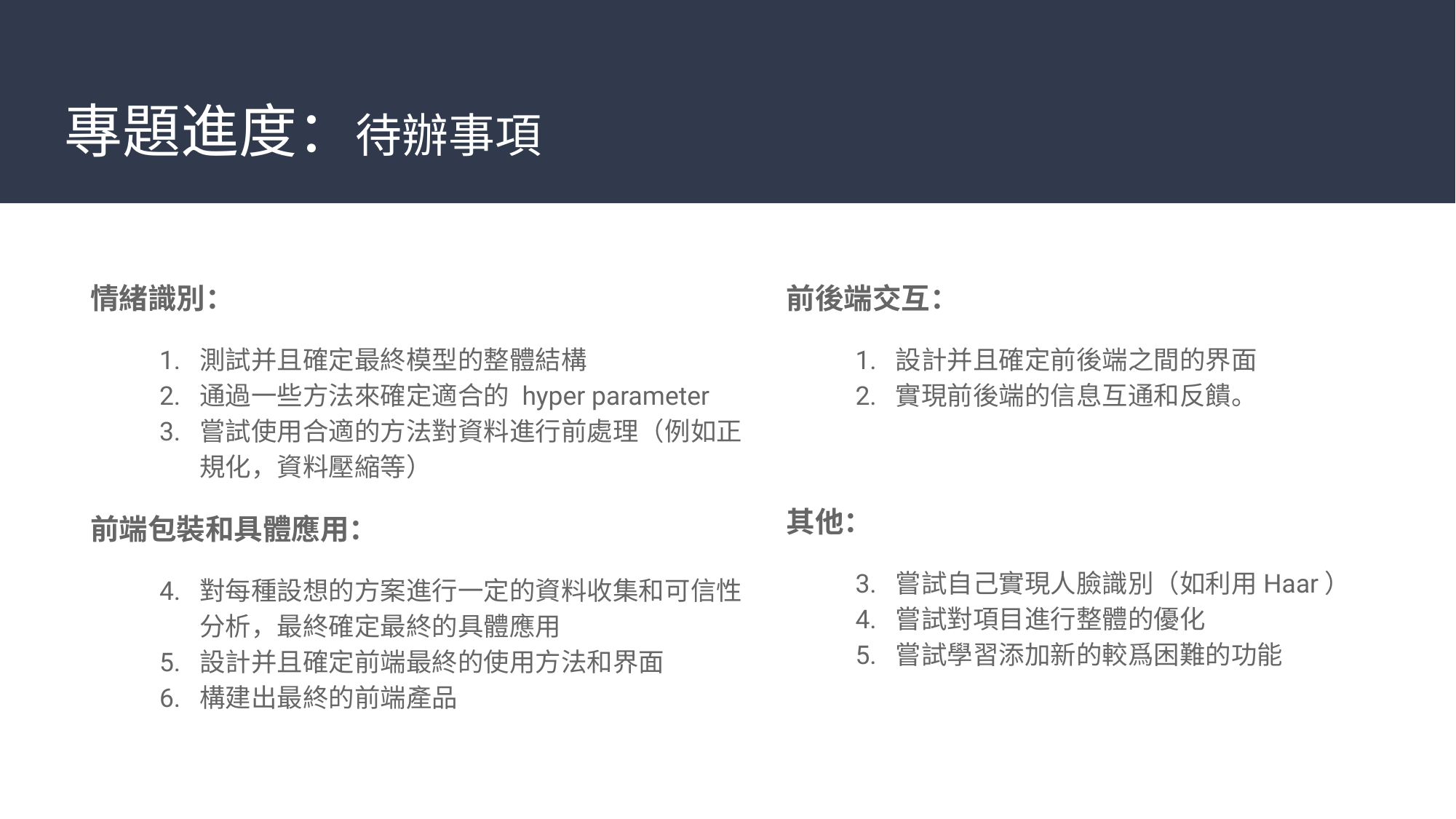

# 專題進度：待辦事項
情緒識別：
測試并且確定最終模型的整體結構
通過一些方法來確定適合的 hyper parameter
嘗試使用合適的方法對資料進行前處理（例如正規化，資料壓縮等）
前端包裝和具體應用：
對每種設想的方案進行一定的資料收集和可信性分析，最終確定最終的具體應用
設計并且確定前端最終的使用方法和界面
構建出最終的前端產品
前後端交互：
設計并且確定前後端之間的界面
實現前後端的信息互通和反饋。

其他：
嘗試自己實現人臉識別（如利用Haar）
嘗試對項目進行整體的優化
嘗試學習添加新的較爲困難的功能